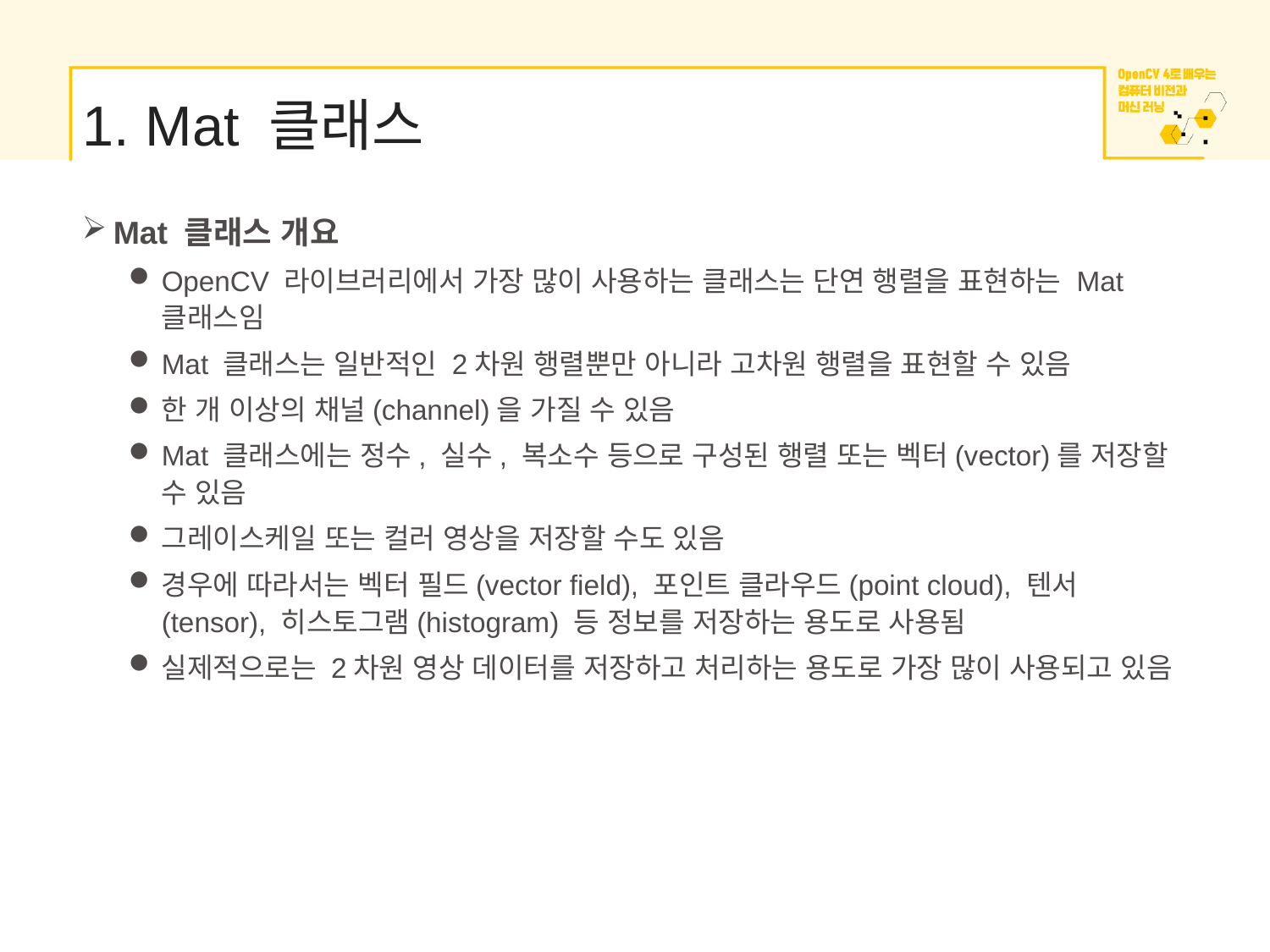

# 1. Mat 클래스
Mat 클래스 개요
OpenCV 라이브러리에서 가장 많이 사용하는 클래스는 단연 행렬을 표현하는 Mat 클래스임
Mat 클래스는 일반적인 2차원 행렬뿐만 아니라 고차원 행렬을 표현할 수 있음
한 개 이상의 채널(channel)을 가질 수 있음
Mat 클래스에는 정수, 실수, 복소수 등으로 구성된 행렬 또는 벡터(vector)를 저장할 수 있음
그레이스케일 또는 컬러 영상을 저장할 수도 있음
경우에 따라서는 벡터 필드(vector field), 포인트 클라우드(point cloud), 텐서(tensor), 히스토그램(histogram) 등 정보를 저장하는 용도로 사용됨
실제적으로는 2차원 영상 데이터를 저장하고 처리하는 용도로 가장 많이 사용되고 있음